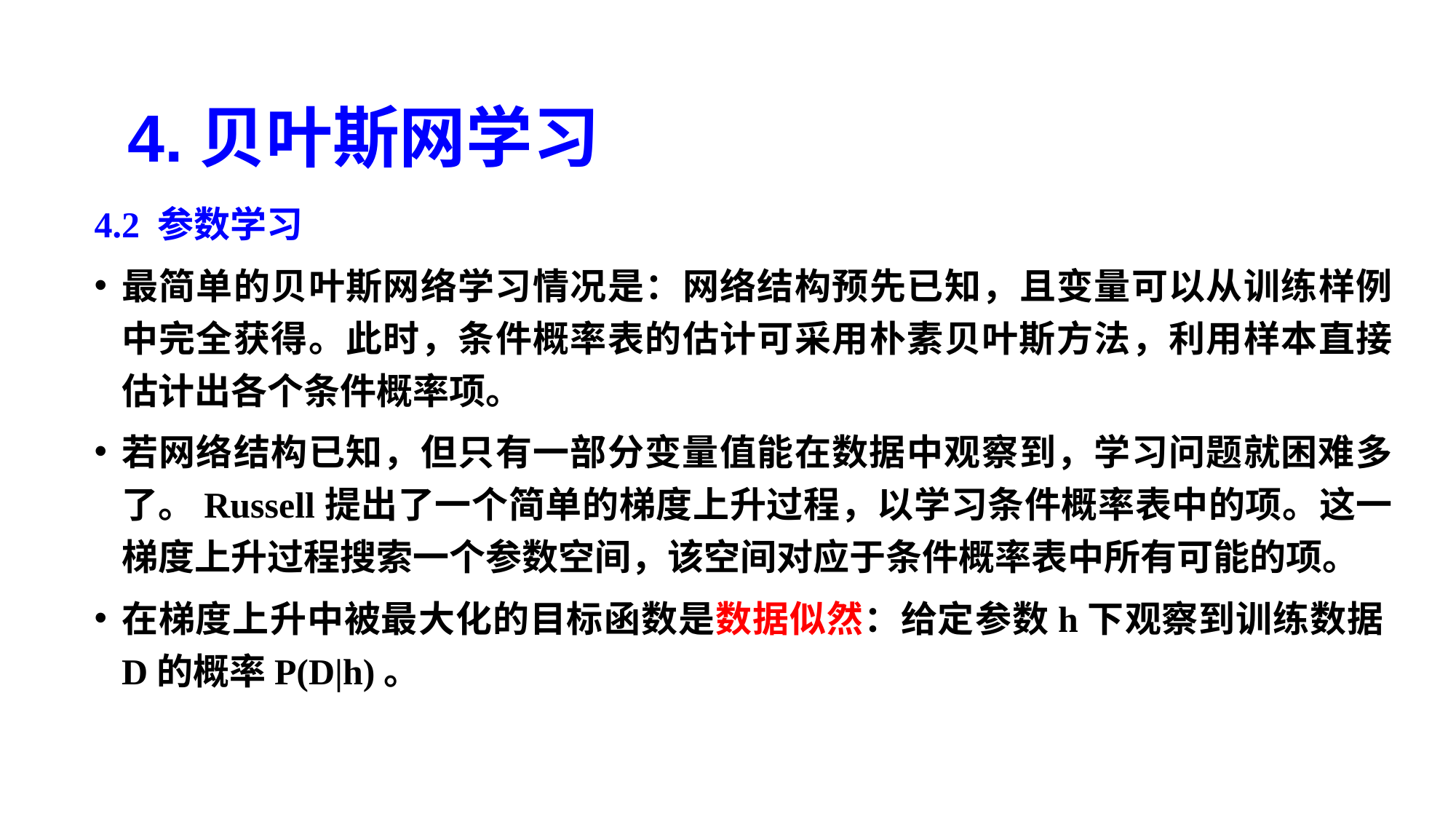

4.贝叶斯网学习
4.2 参数学习
最简单的贝叶斯网络学习情况是：网络结构预先已知，且变量可以从训练样例中完全获得。此时，条件概率表的估计可采用朴素贝叶斯方法，利用样本直接估计出各个条件概率项。
若网络结构已知，但只有一部分变量值能在数据中观察到，学习问题就困难多了。Russell提出了一个简单的梯度上升过程，以学习条件概率表中的项。这一梯度上升过程搜索一个参数空间，该空间对应于条件概率表中所有可能的项。
在梯度上升中被最大化的目标函数是数据似然：给定参数h下观察到训练数据D的概率P(D|h)。